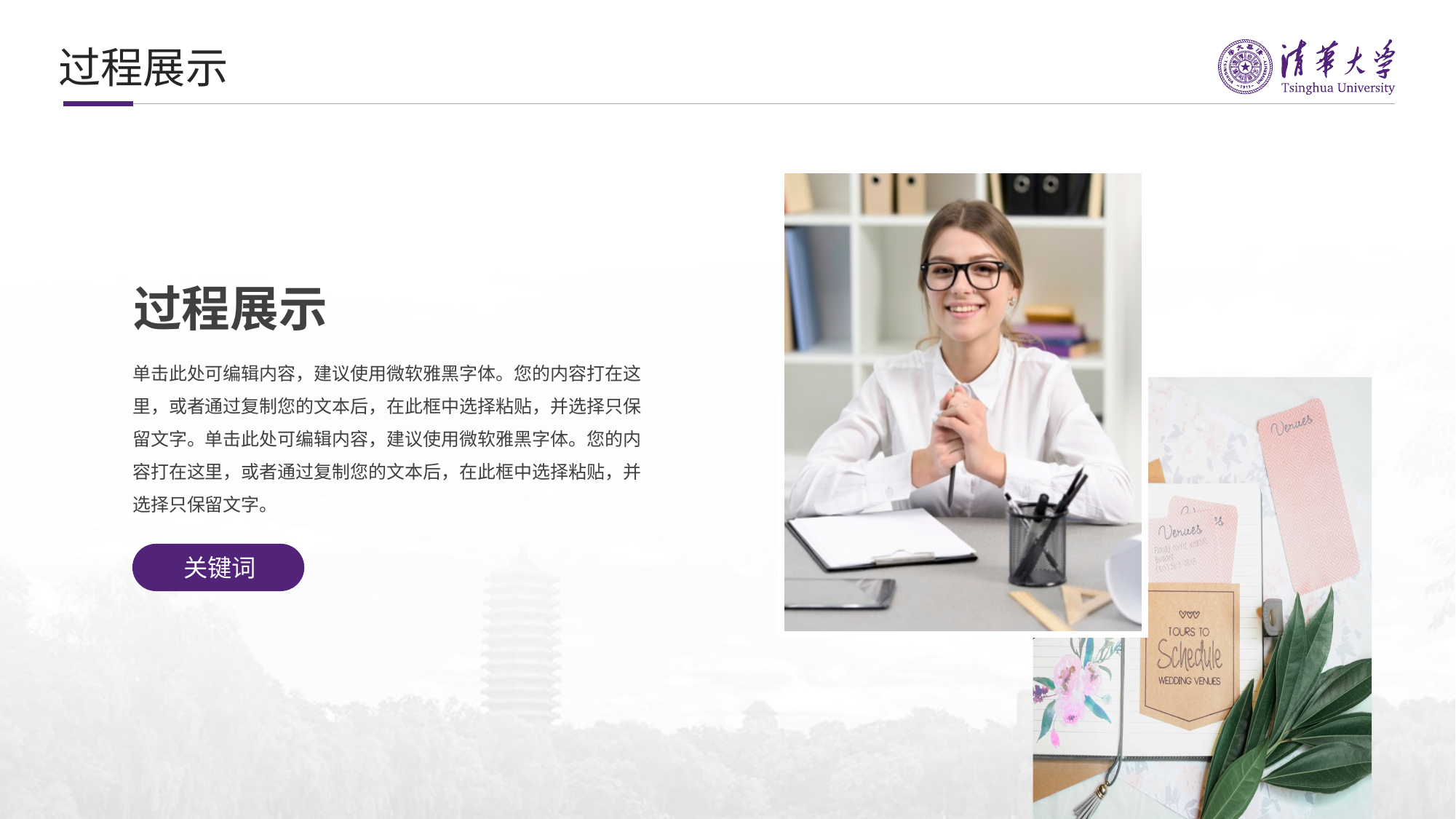

过程展示

过程展示
单击此处可编辑内容，建议使用微软雅黑字体。您的内容打在这里，或者通过复制您的文本后，在此框中选择粘贴，并选择只保留文字。单击此处可编辑内容，建议使用微软雅黑字体。您的内容打在这里，或者通过复制您的文本后，在此框中选择粘贴，并选择只保留文字。

关键词